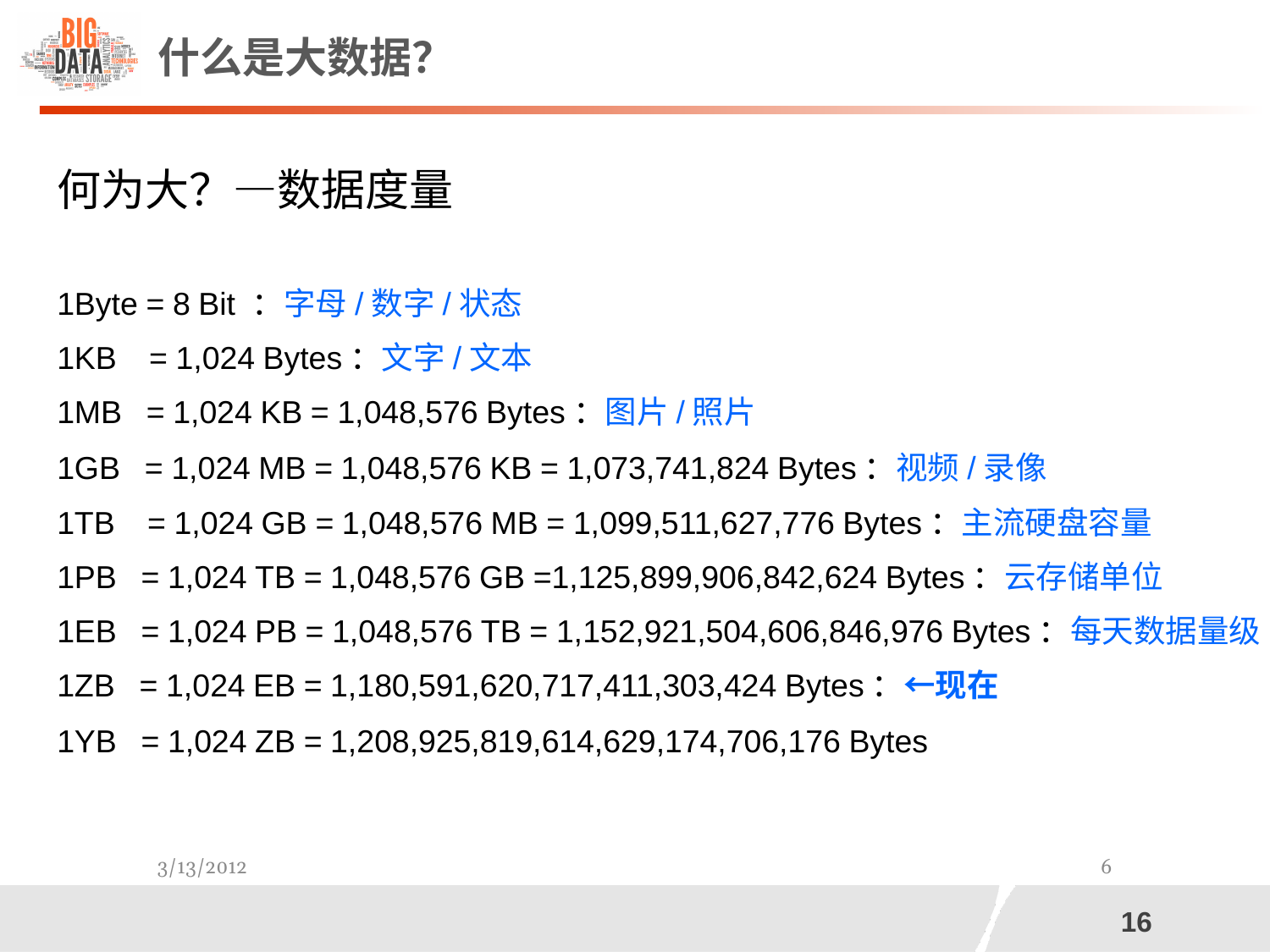

什么是大数据？
何为大？—数据度量

1Byte = 8 Bit ：字母/数字/状态
1KB    = 1,024 Bytes：文字/文本
1MB   = 1,024 KB = 1,048,576 Bytes：图片/照片
1GB   = 1,024 MB = 1,048,576 KB = 1,073,741,824 Bytes：视频/录像
1TB    = 1,024 GB = 1,048,576 MB = 1,099,511,627,776 Bytes：主流硬盘容量
1PB   = 1,024 TB = 1,048,576 GB =1,125,899,906,842,624 Bytes：云存储单位
1EB   = 1,024 PB = 1,048,576 TB = 1,152,921,504,606,846,976 Bytes：每天数据量级
1ZB   = 1,024 EB = 1,180,591,620,717,411,303,424 Bytes：←现在
1YB   = 1,024 ZB = 1,208,925,819,614,629,174,706,176 Bytes
3/13/2012
6